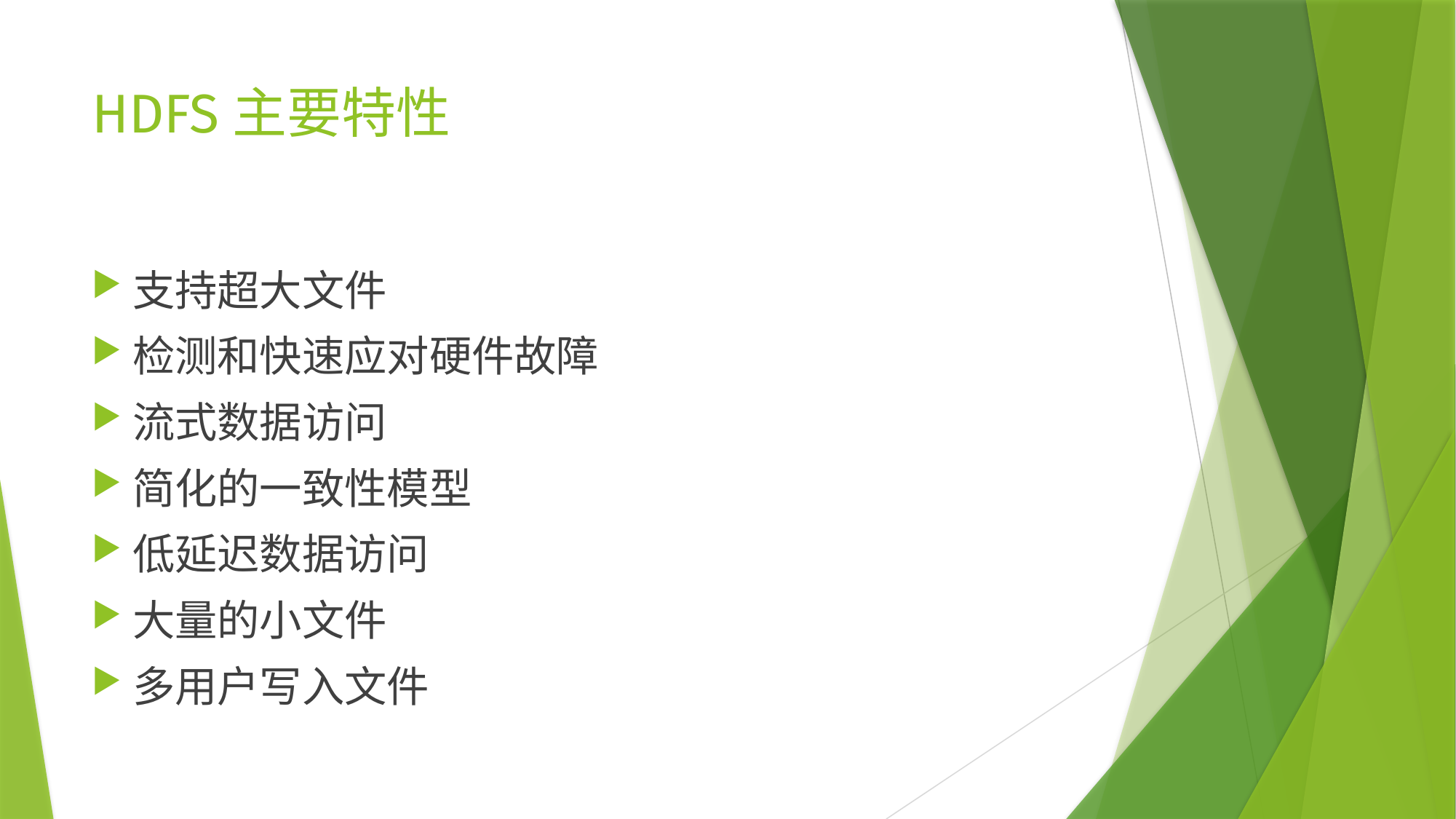

# HDFS主要特性
支持超大文件
检测和快速应对硬件故障
流式数据访问
简化的一致性模型
低延迟数据访问
大量的小文件
多用户写入文件